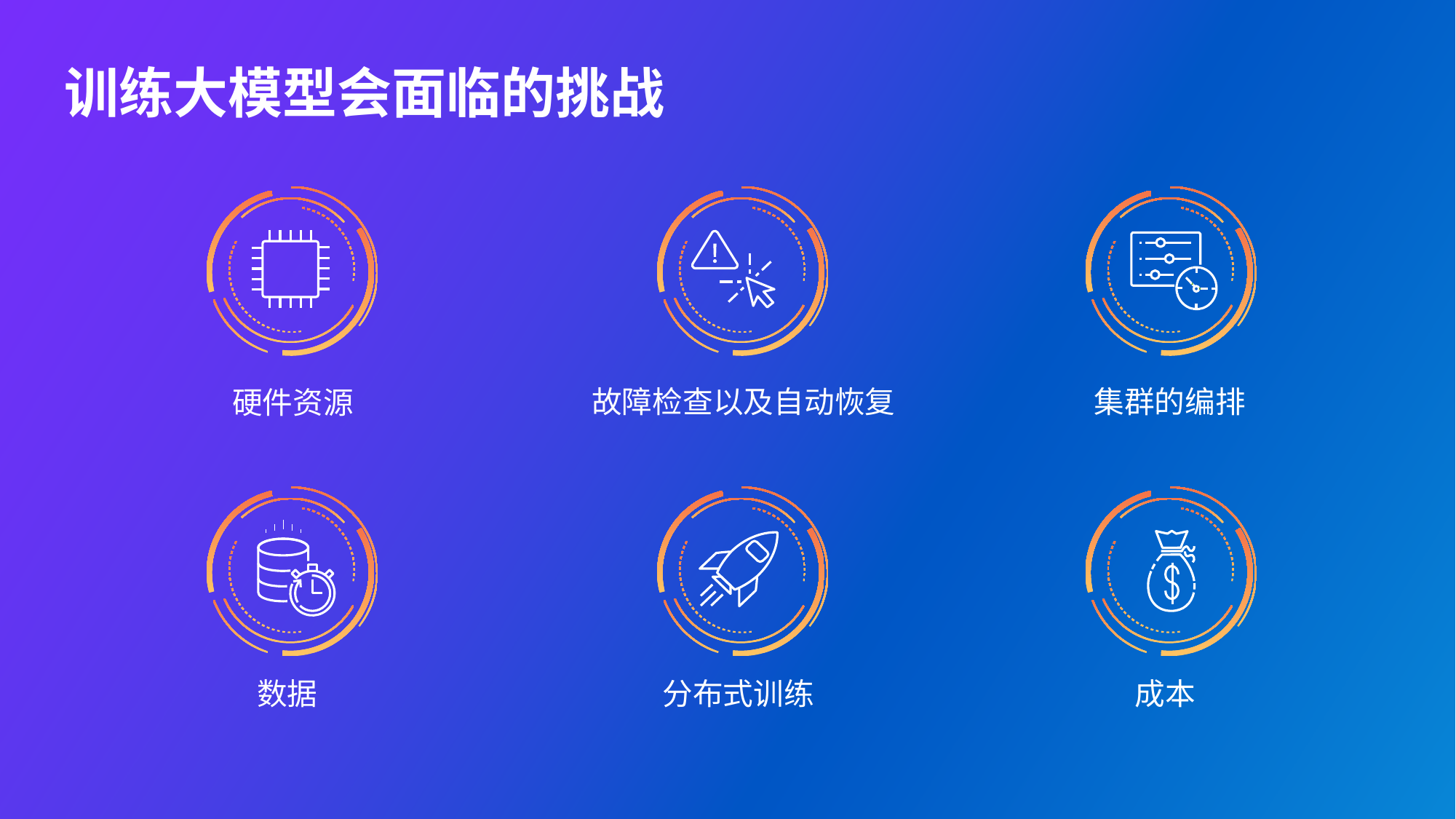

# 训练大模型会面临的挑战

故障检查以及自动恢复
集群的编排
硬件资源

数据
分布式训练
成本